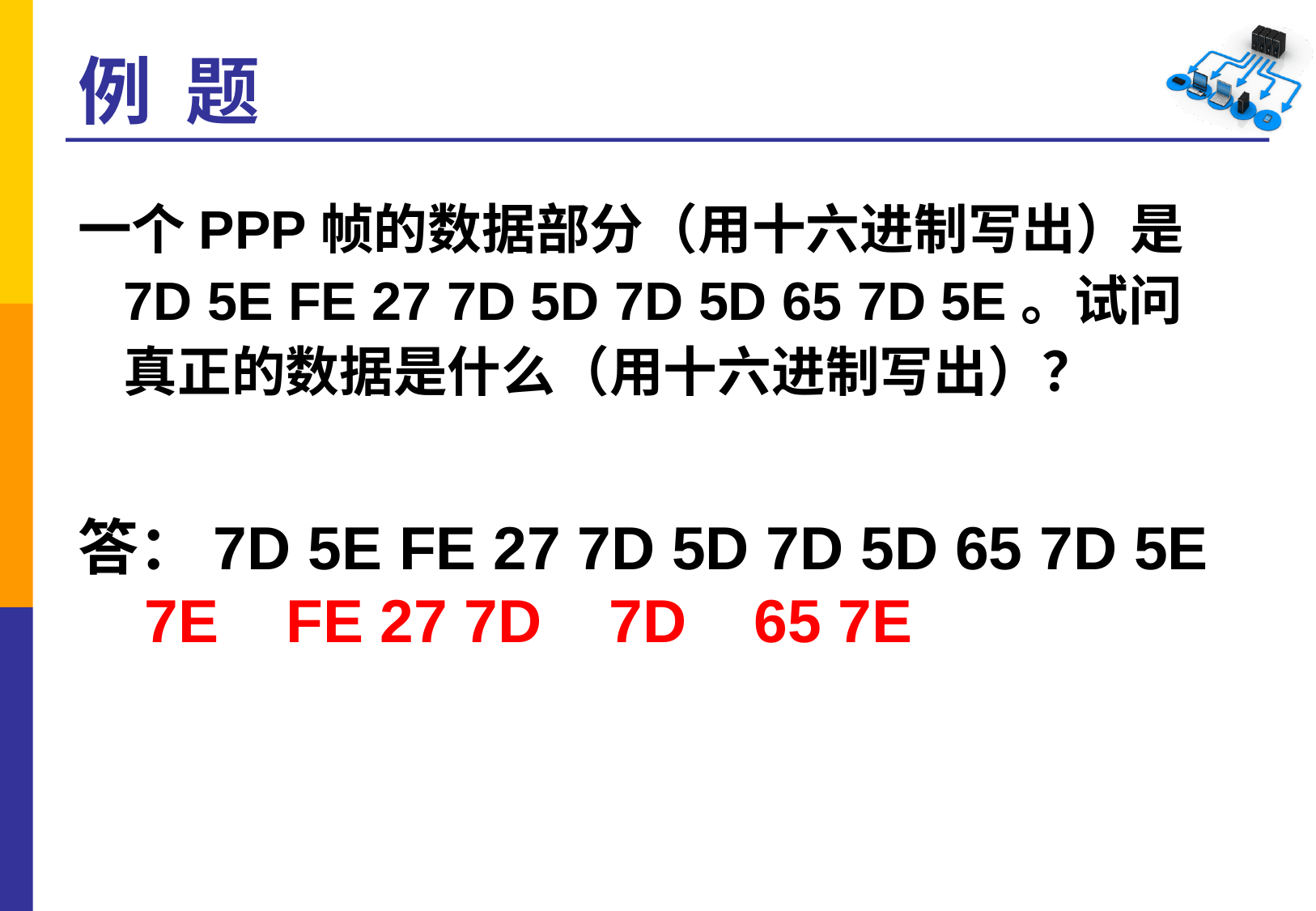

# 例  题
一个PPP帧的数据部分（用十六进制写出）是7D 5E FE 27 7D 5D 7D 5D 65 7D 5E。试问真正的数据是什么（用十六进制写出）？

答：7D 5E FE 27 7D 5D 7D 5D 65 7D 5E
    7E    FE 27 7D    7D    65 7E